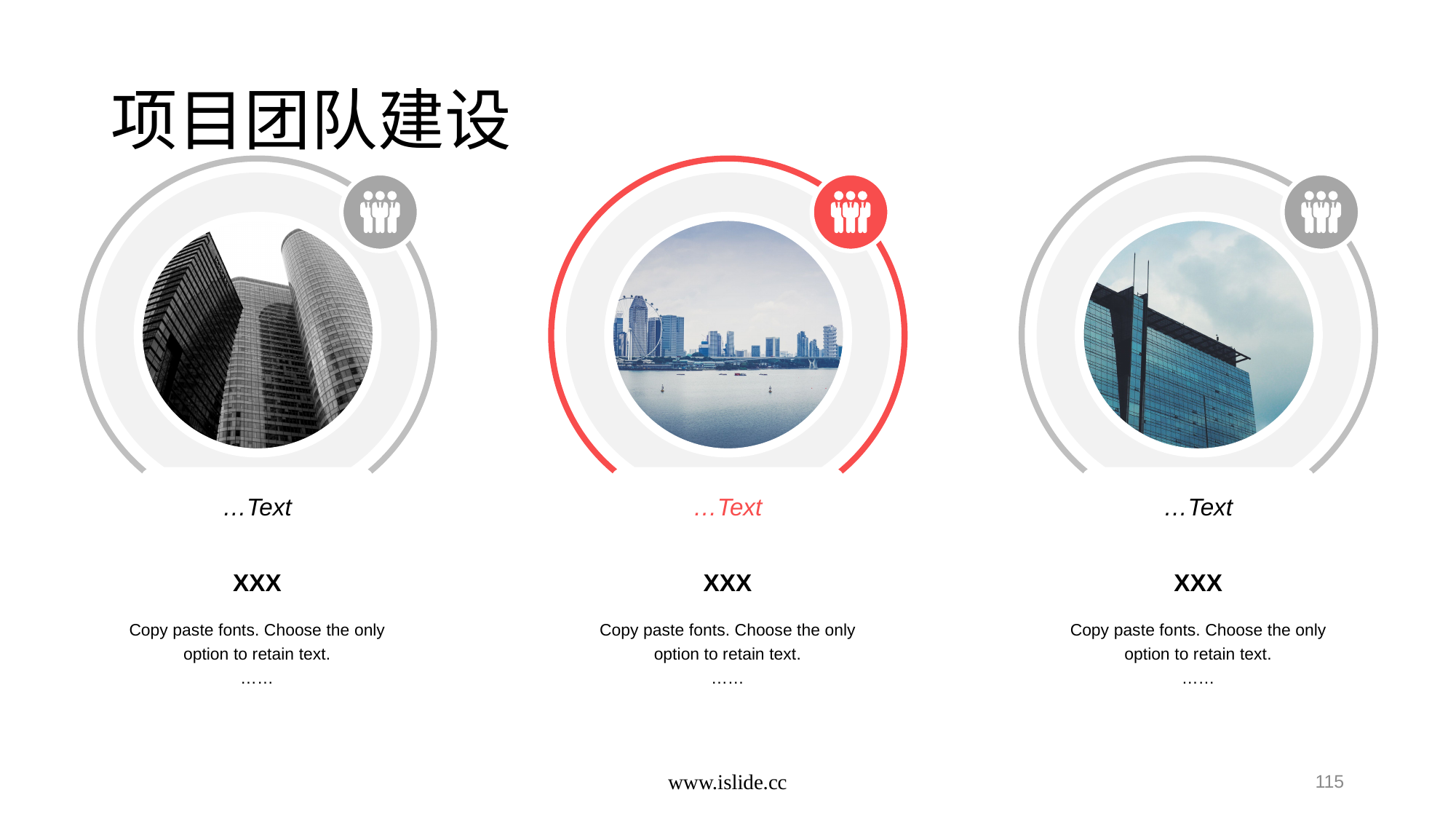

# 项目团队建设

…Text
XXX
Copy paste fonts. Choose the only option to retain text.
……

…Text
XXX
Copy paste fonts. Choose the only option to retain text.
……

…Text
XXX
Copy paste fonts. Choose the only option to retain text.
……
www.islide.cc
115